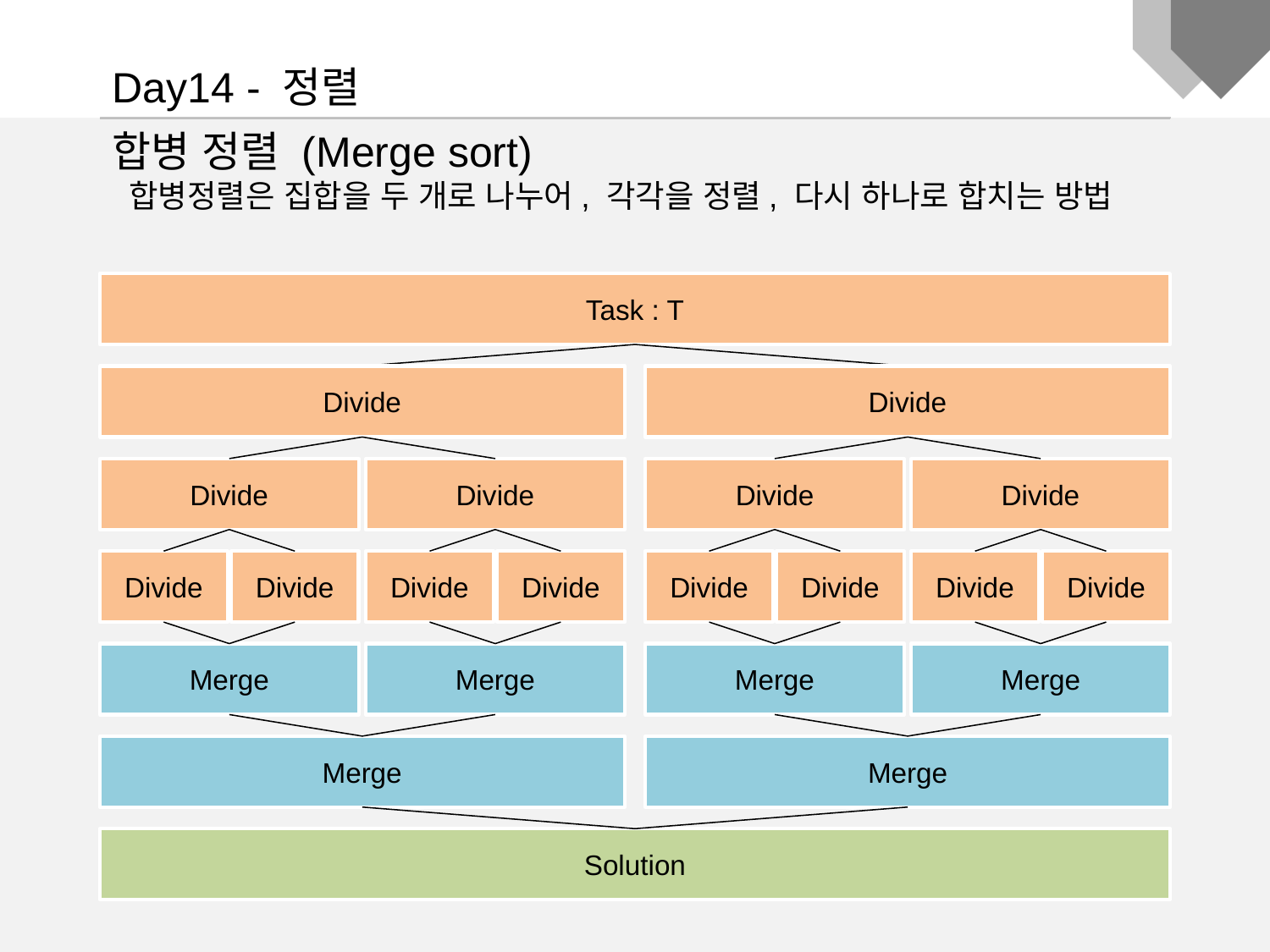

Day14 - 정렬
합병 정렬 (Merge sort)
 합병정렬은 집합을 두 개로 나누어, 각각을 정렬, 다시 하나로 합치는 방법
Task : T
Divide
Divide
Divide
Divide
Divide
Divide
Divide
Divide
Divide
Divide
Divide
Divide
Divide
Divide
Merge
Merge
Merge
Merge
Merge
Merge
Solution